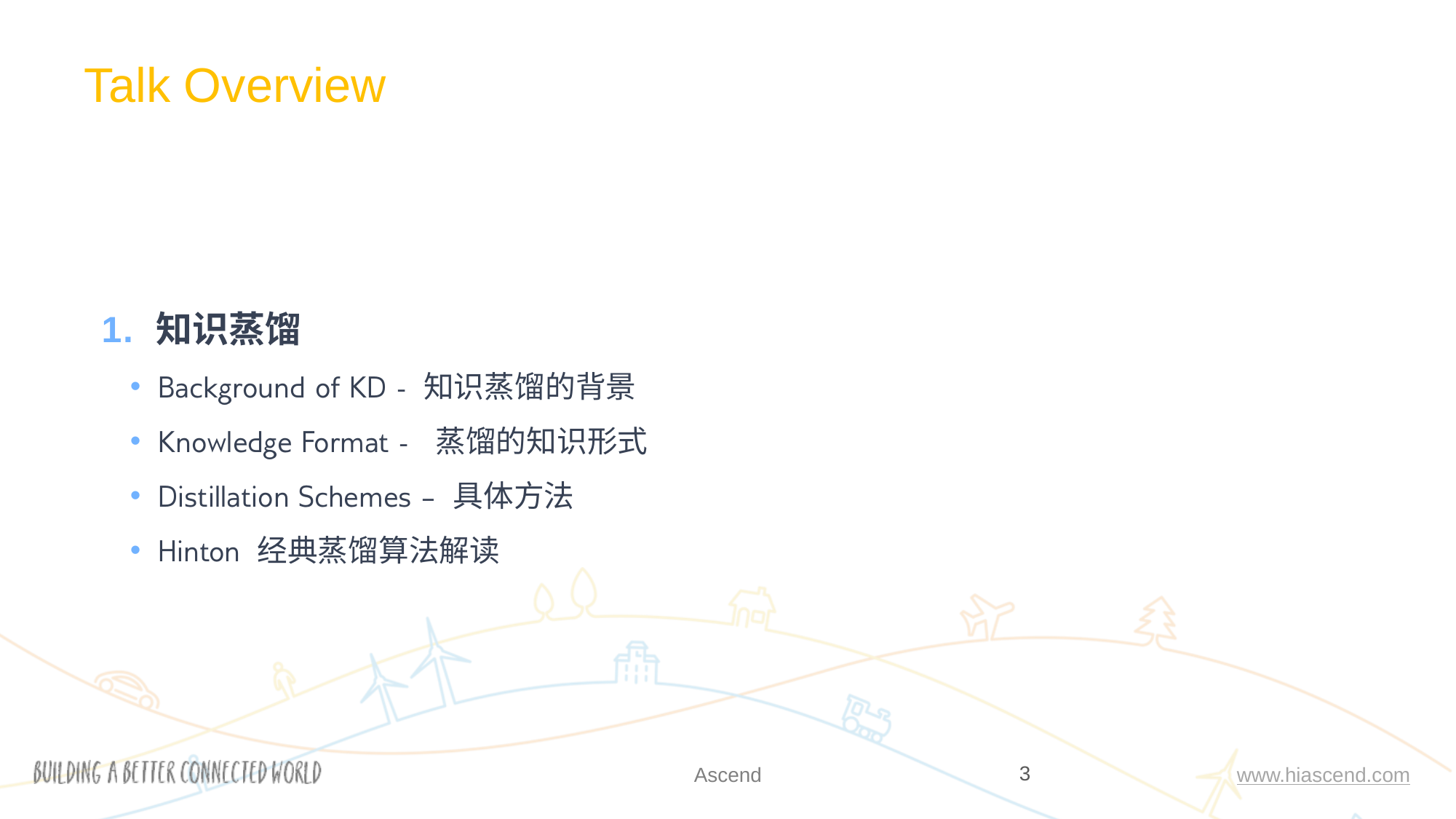

Talk Overview
知识蒸馏
Background of KD - 知识蒸馏的背景
Knowledge Format -  蒸馏的知识形式
Distillation Schemes – 具体方法
Hinton 经典蒸馏算法解读